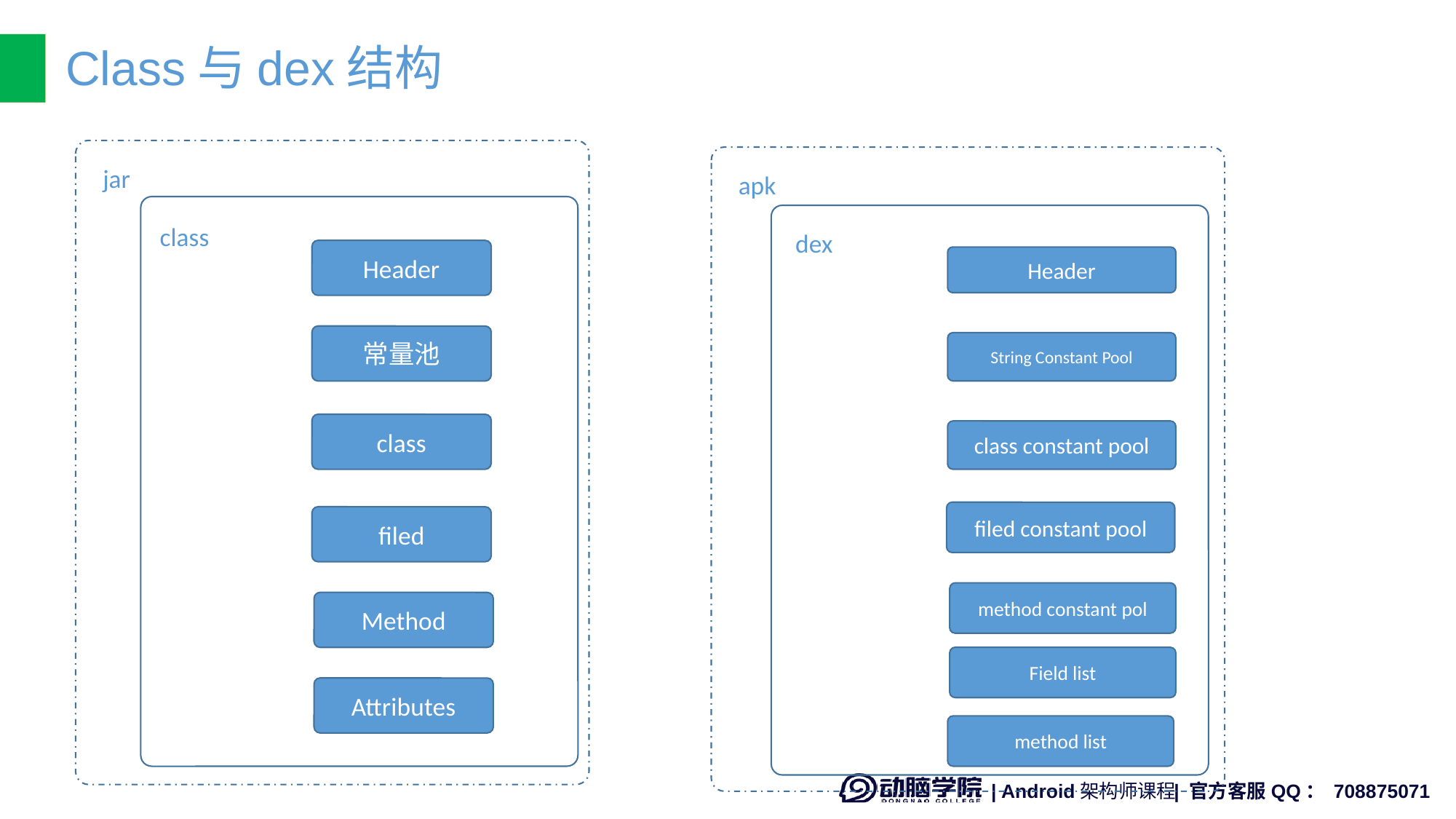

# Class与dex结构

jar
apk

class
dex
Header
Header
常量池
String Constant Pool
class
class constant pool
filed constant pool
filed
method constant pol
Method
Field list
Attributes
method list